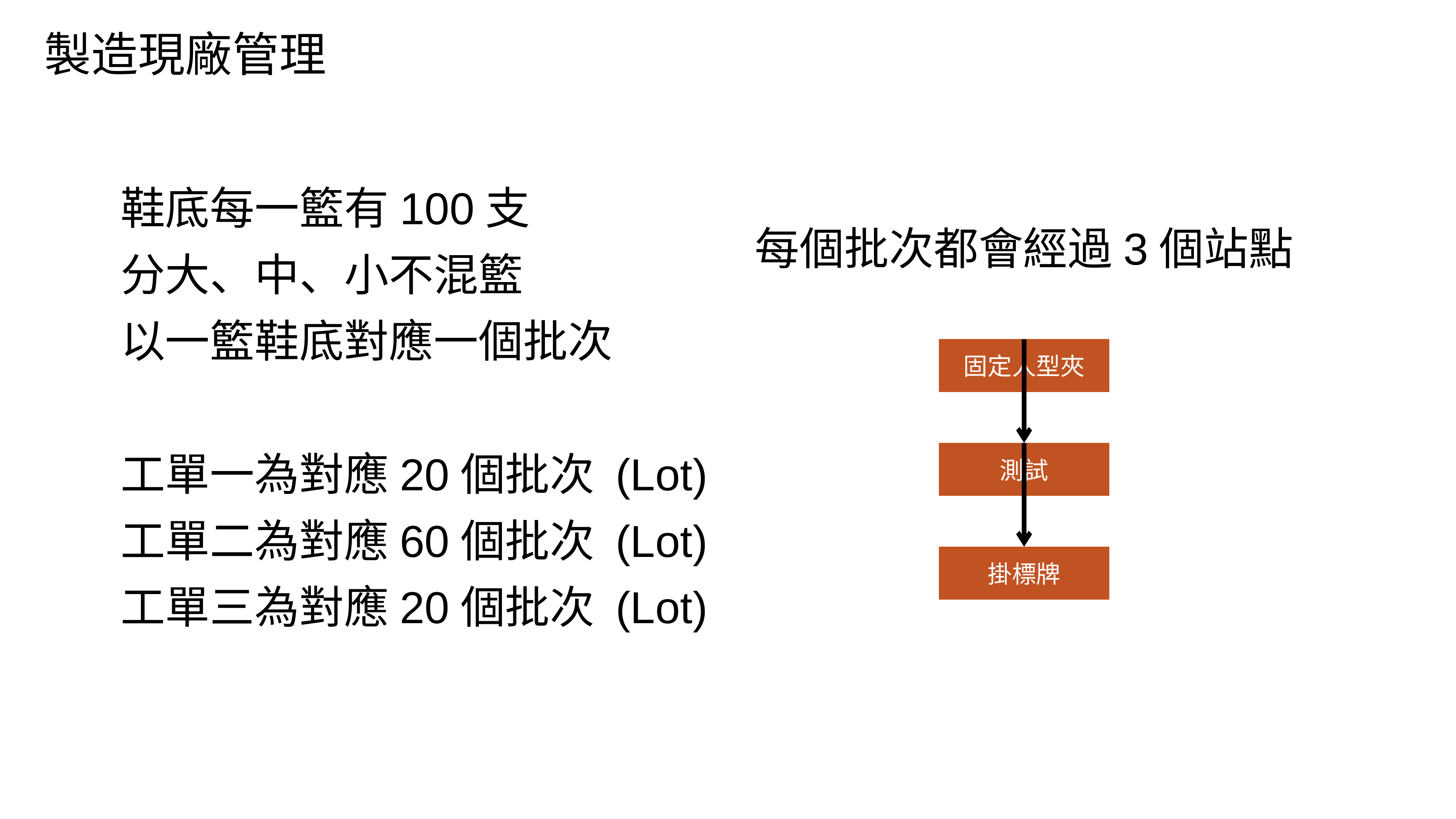

製造現廠管理
鞋底每一籃有100支
分大、中、小不混籃
以一籃鞋底對應一個批次

工單一為對應20個批次 (Lot)
工單二為對應60個批次 (Lot)
工單三為對應20個批次 (Lot)
每個批次都會經過3個站點
固定人型夾
測試
掛標牌